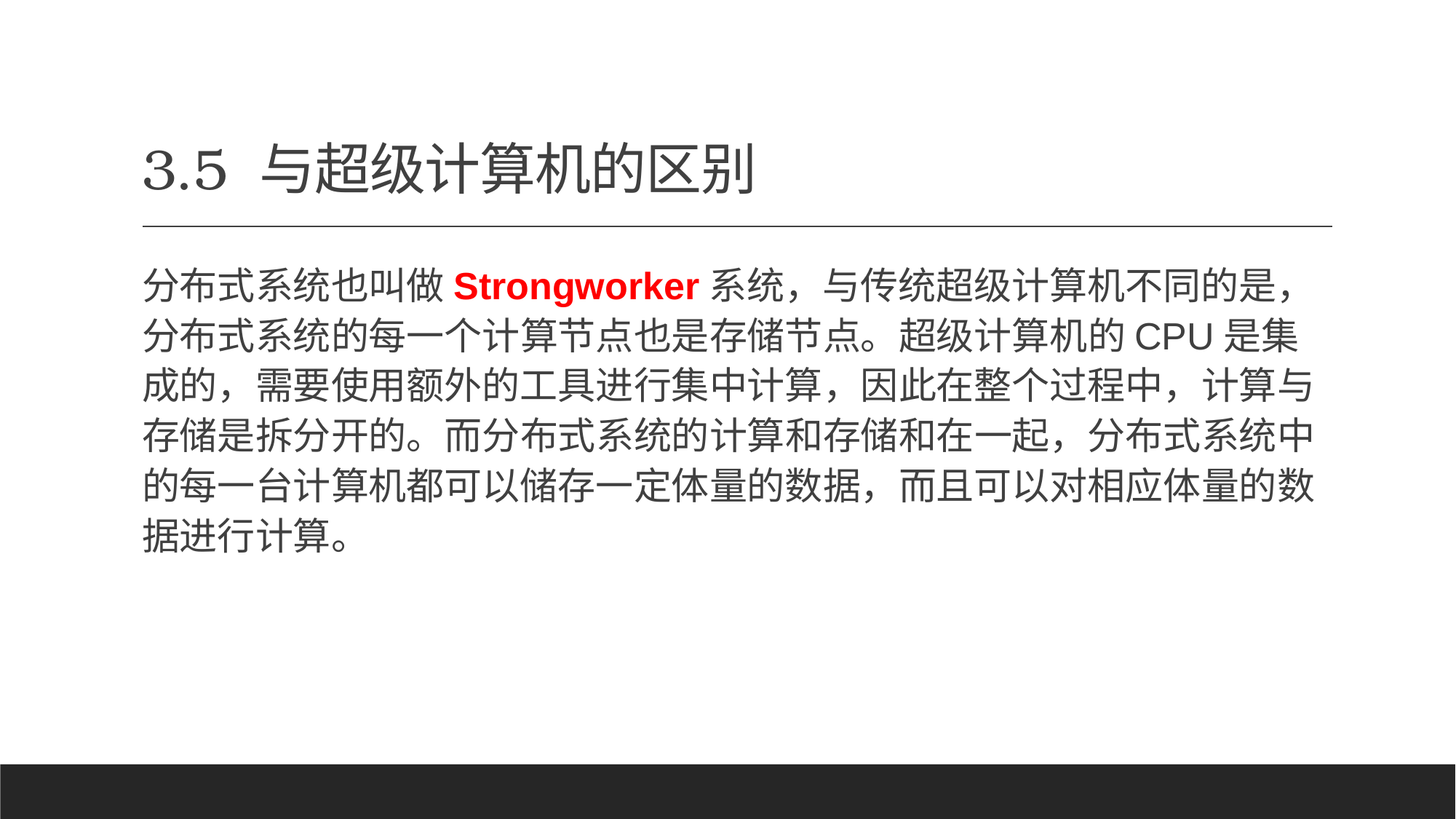

# 3.5 与超级计算机的区别
分布式系统也叫做Strongworker系统，与传统超级计算机不同的是，分布式系统的每一个计算节点也是存储节点。超级计算机的CPU是集成的，需要使用额外的工具进行集中计算，因此在整个过程中，计算与存储是拆分开的。而分布式系统的计算和存储和在一起，分布式系统中的每一台计算机都可以储存一定体量的数据，而且可以对相应体量的数据进行计算。